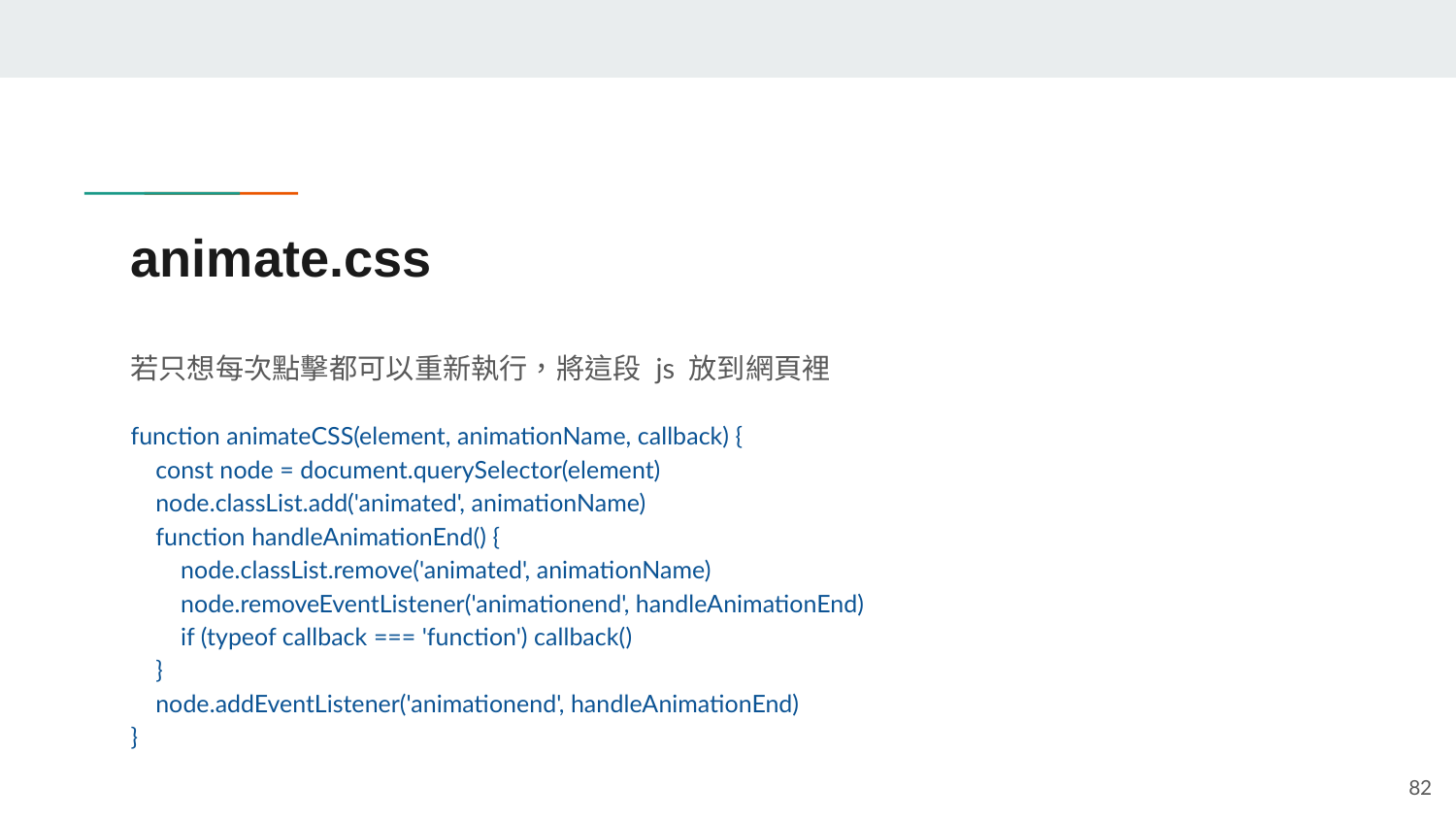

# animate.css
若只想每次點擊都可以重新執行，將這段 js 放到網頁裡
function animateCSS(element, animationName, callback) {
    const node = document.querySelector(element)
    node.classList.add('animated', animationName)
    function handleAnimationEnd() {
        node.classList.remove('animated', animationName)
        node.removeEventListener('animationend', handleAnimationEnd)
        if (typeof callback === 'function') callback()
    }
    node.addEventListener('animationend', handleAnimationEnd)
}

82